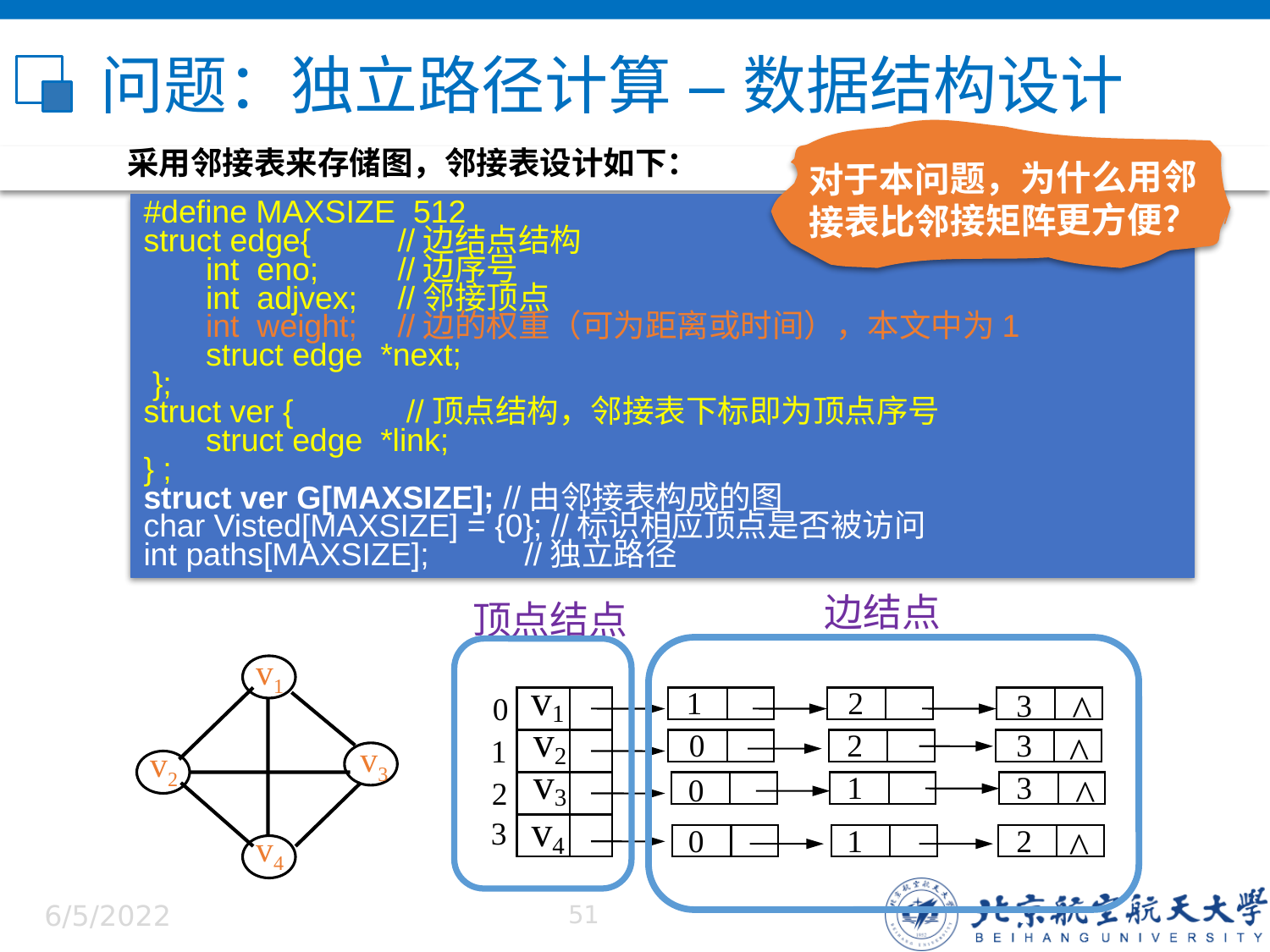

# 问题：独立路径计算 – 数据结构设计

对于本问题，为什么用邻接表比邻接矩阵更方便？
采用邻接表来存储图，邻接表设计如下：
#define MAXSIZE  512
struct edge{	//边结点结构
       int  eno; 	//边序号
       int  adjvex;	//邻接顶点
       int  weight;	//边的权重（可为距离或时间），本文中为1
       struct edge  *next;
 };
struct ver {	 //顶点结构，邻接表下标即为顶点序号
       struct edge  *link;
} ;
struct ver G[MAXSIZE]; //由邻接表构成的图
char Visted[MAXSIZE] = {0}; //标识相应顶点是否被访问
int paths[MAXSIZE]; 	//独立路径
边结点

顶点结点

v1

v3
v2

v4

v1
1
2
^
3
0

v2

0
2
3
^
1

v3

1
3
^
0
2

v4
3
0
1
2
^

6/5/2022
51